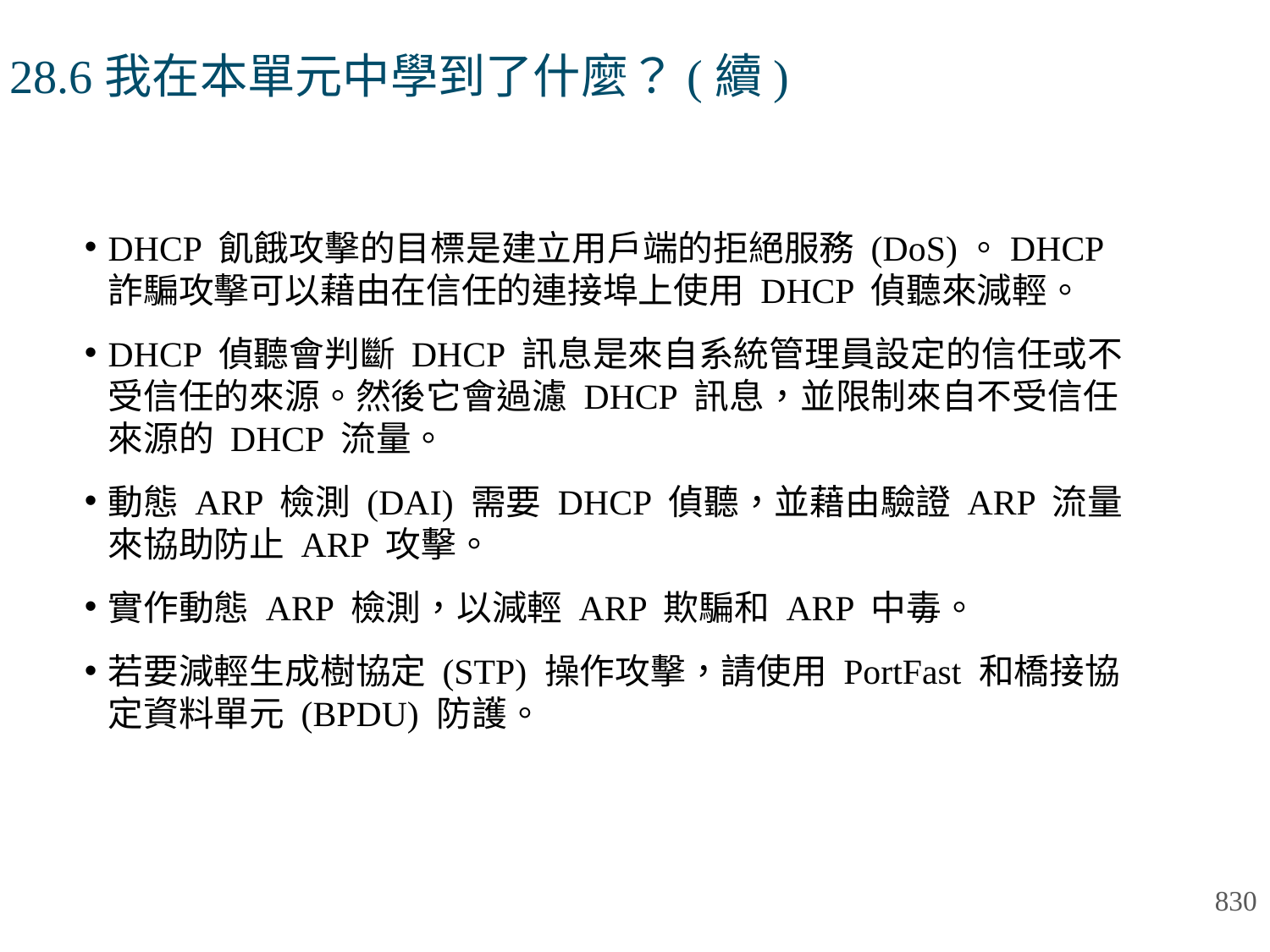

# 28.6我在本單元中學到了什麼？(續)
DHCP 飢餓攻擊的目標是建立用戶端的拒絕服務 (DoS)。DHCP 詐騙攻擊可以藉由在信任的連接埠上使用 DHCP 偵聽來減輕。
DHCP 偵聽會判斷 DHCP 訊息是來自系統管理員設定的信任或不受信任的來源。然後它會過濾 DHCP 訊息，並限制來自不受信任來源的 DHCP 流量。
動態 ARP 檢測 (DAI) 需要 DHCP 偵聽，並藉由驗證 ARP 流量來協助防止 ARP 攻擊。
實作動態 ARP 檢測，以減輕 ARP 欺騙和 ARP 中毒。
若要減輕生成樹協定 (STP) 操作攻擊，請使用 PortFast 和橋接協定資料單元 (BPDU) 防護。

830